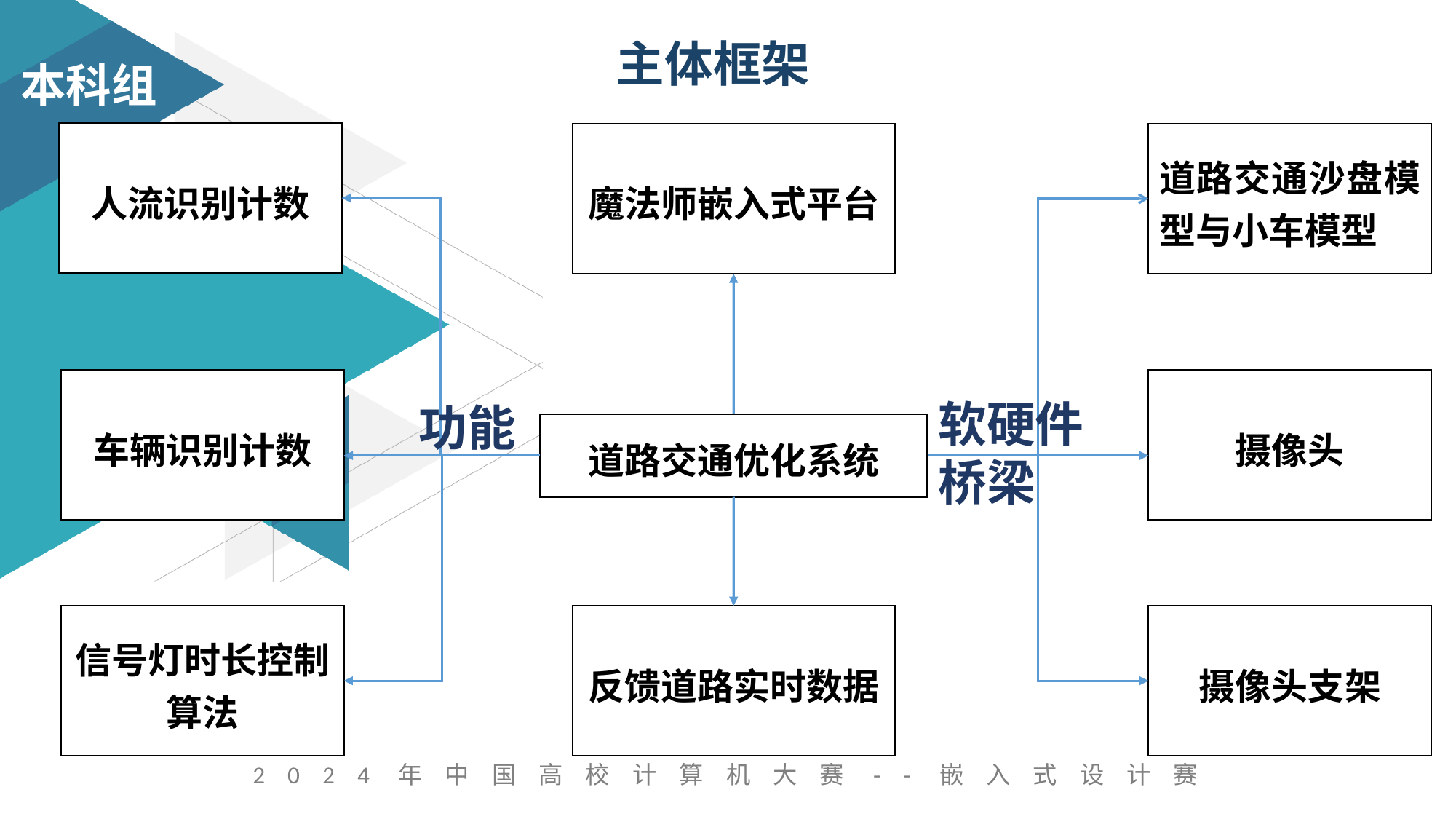

主体框架
人流识别计数
魔法师嵌入式平台
道路交通沙盘模型与小车模型
车辆识别计数
摄像头
软硬件桥梁
功能
道路交通优化系统
信号灯时长控制算法
反馈道路实时数据
摄像头支架